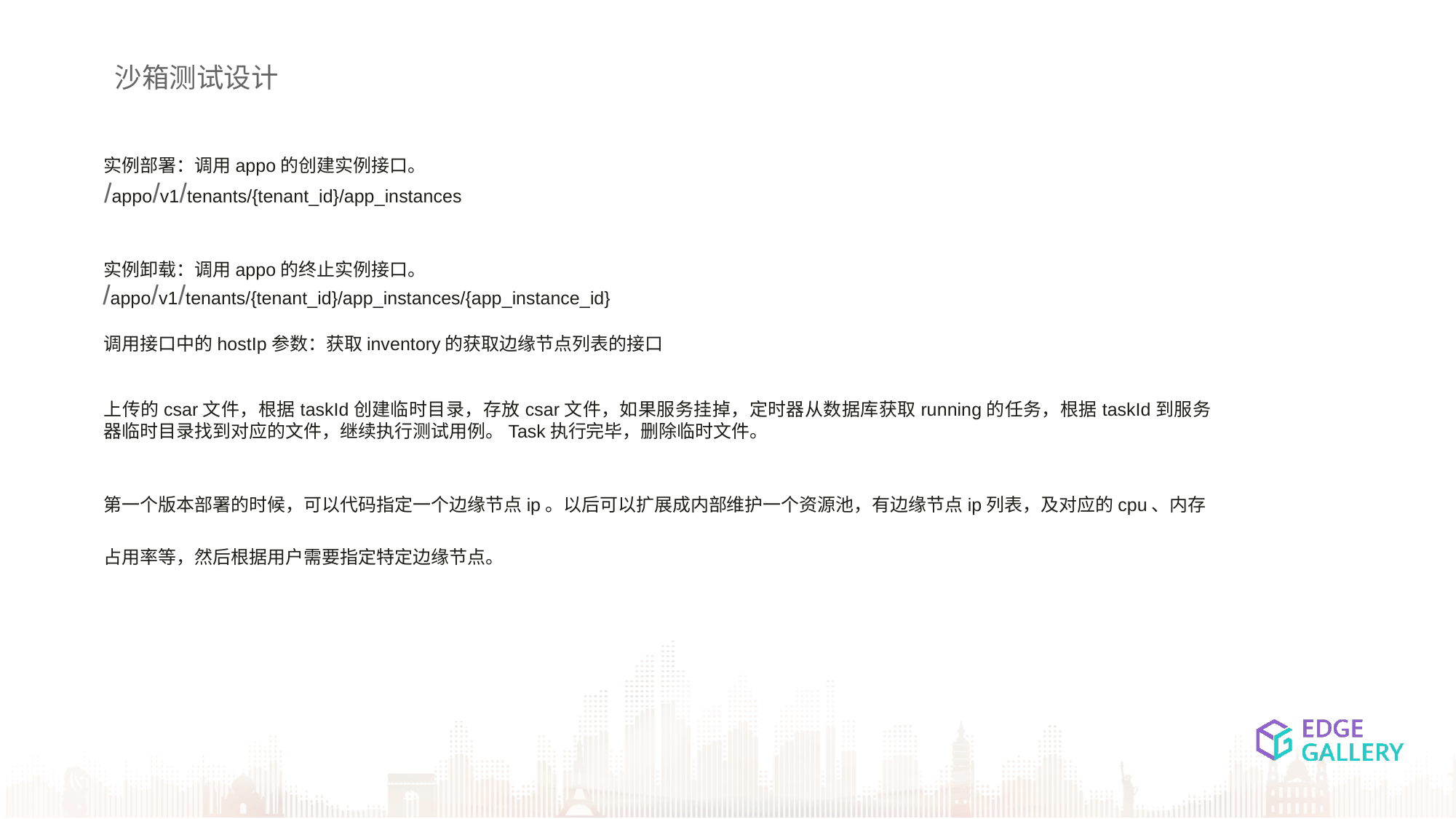

沙箱测试设计
实例部署：调用appo的创建实例接口。

实例卸载：调用appo的终止实例接口。

调用接口中的hostIp参数：获取inventory的获取边缘节点列表的接口

上传的csar文件，根据taskId创建临时目录，存放csar文件，如果服务挂掉，定时器从数据库获取running的任务，根据taskId到服务器临时目录找到对应的文件，继续执行测试用例。Task执行完毕，删除临时文件。

第一个版本部署的时候，可以代码指定一个边缘节点ip。以后可以扩展成内部维护一个资源池，有边缘节点ip列表，及对应的cpu、内存占用率等，然后根据用户需要指定特定边缘节点。

/appo/v1/tenants/{tenant_id}/app_instances
/appo/v1/tenants/{tenant_id}/app_instances/{app_instance_id}